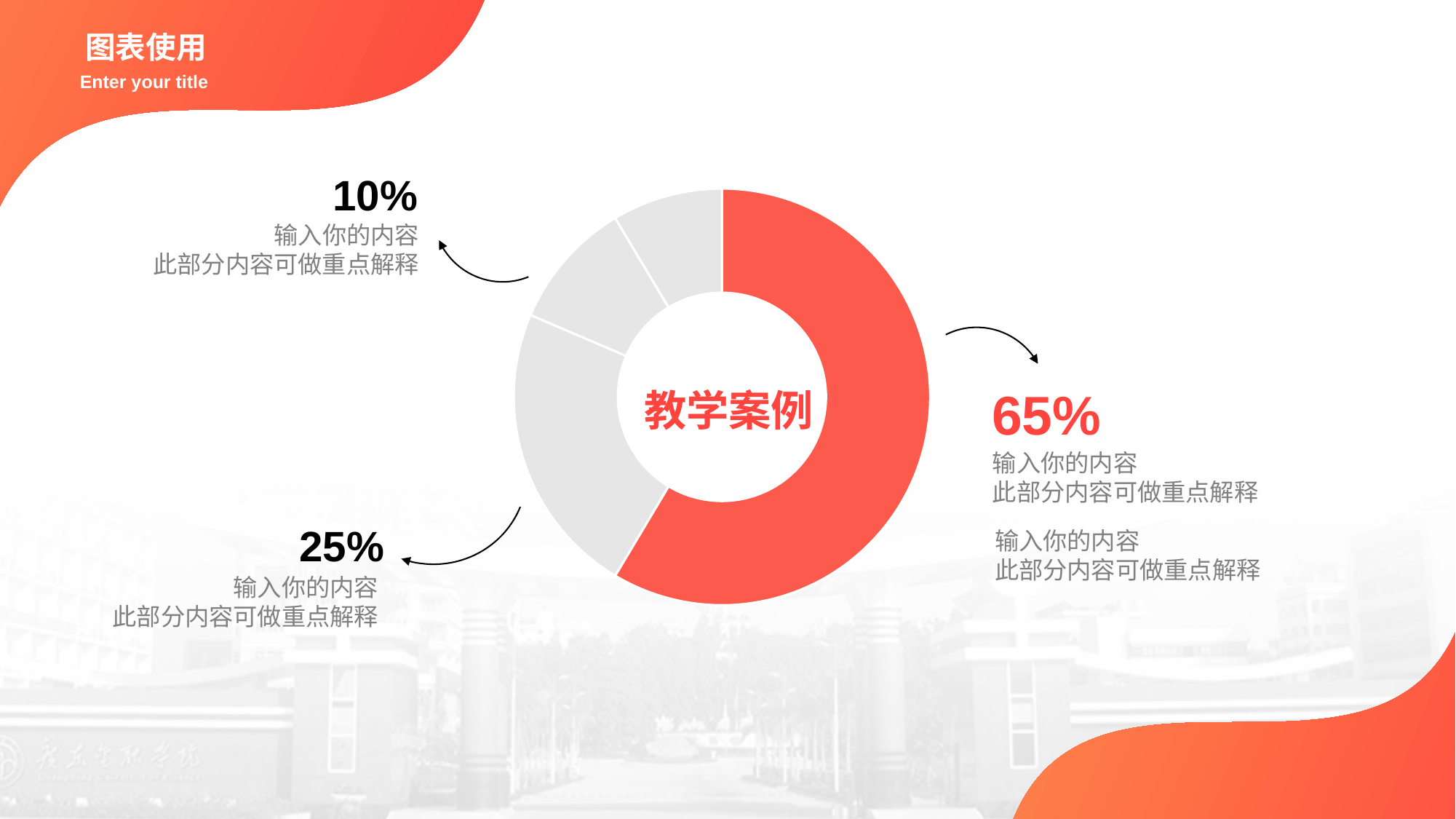

图表使用
Enter your title

### Chart

| Category | 销售额 |
|---|---|
| 第一季度 | 8.2 |
| 第二季度 | 3.2 |
| 第三季度 | 1.4 |
| 第四季度 | 1.2 |
10%
输入你的内容
此部分内容可做重点解释

65%
输入你的内容
此部分内容可做重点解释
输入你的内容
此部分内容可做重点解释
教学案例

25%
输入你的内容
此部分内容可做重点解释